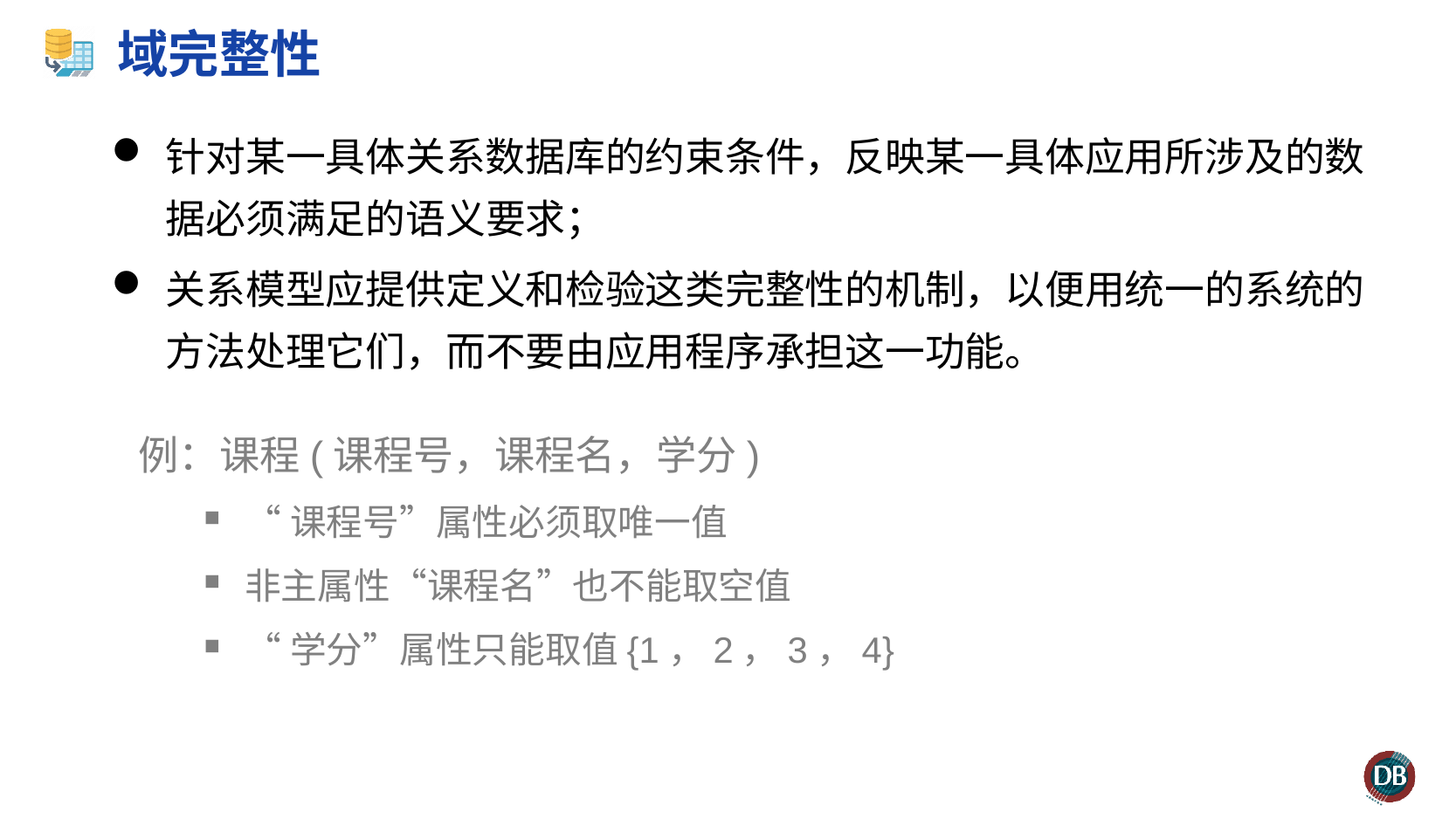

# 域完整性
针对某一具体关系数据库的约束条件，反映某一具体应用所涉及的数据必须满足的语义要求；
关系模型应提供定义和检验这类完整性的机制，以便用统一的系统的方法处理它们，而不要由应用程序承担这一功能。
例：课程(课程号，课程名，学分)
“课程号”属性必须取唯一值
非主属性“课程名”也不能取空值
“学分”属性只能取值{1，2，3，4}